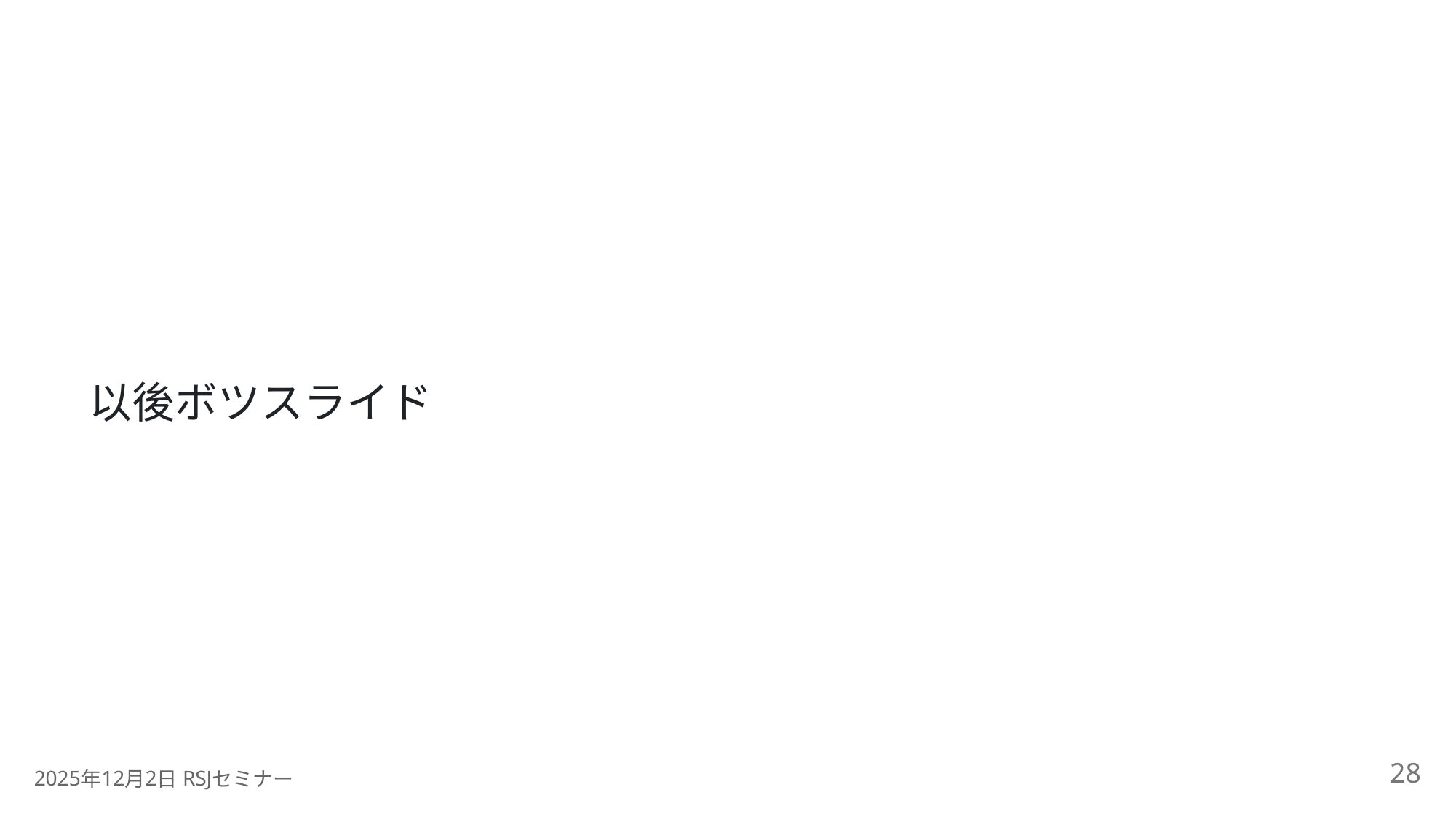

以後ボツスライド
28
2025
12
2
 RSJ
年
月
日
セミナー